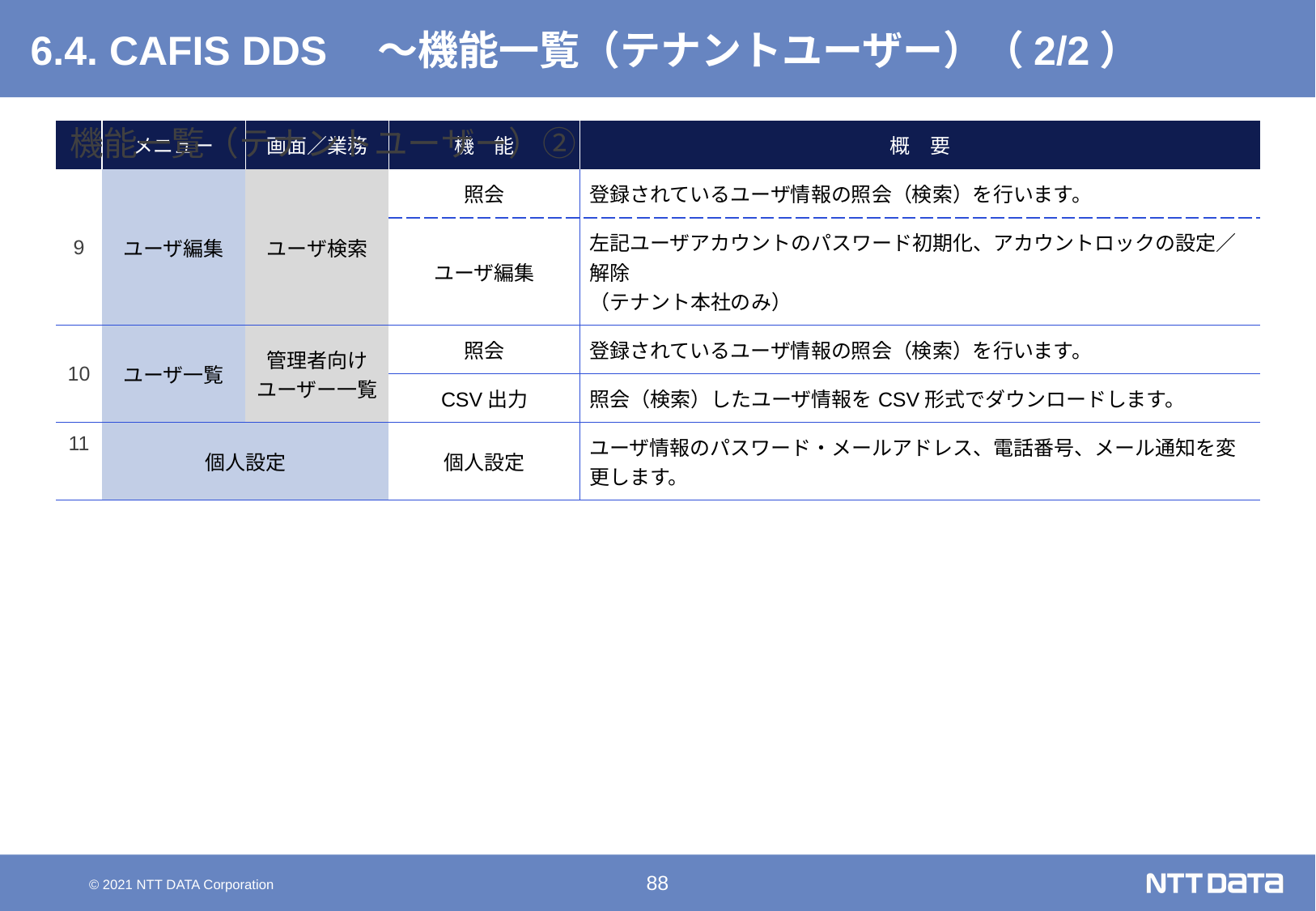

# 6.4. CAFIS DDS　～機能一覧（テナントユーザー）（2/2）
機能一覧（テナントユーザー）②
|  | メニュー | 画面／業務 | 機　能 | 概　要 |
| --- | --- | --- | --- | --- |
| 9 | ユーザ編集 | ユーザ検索 | 照会 | 登録されているユーザ情報の照会（検索）を行います。 |
|  |  |  | ユーザ編集 | 左記ユーザアカウントのパスワード初期化、アカウントロックの設定／解除 （テナント本社のみ） |
| 10 | ユーザ一覧 | 管理者向け ユーザー一覧 | 照会 | 登録されているユーザ情報の照会（検索）を行います。 |
|  |  |  | CSV出力 | 照会（検索）したユーザ情報をCSV形式でダウンロードします。 |
| 11 | 個人設定 |  | 個人設定 | ユーザ情報のパスワード・メールアドレス、電話番号、メール通知を変更します。 |